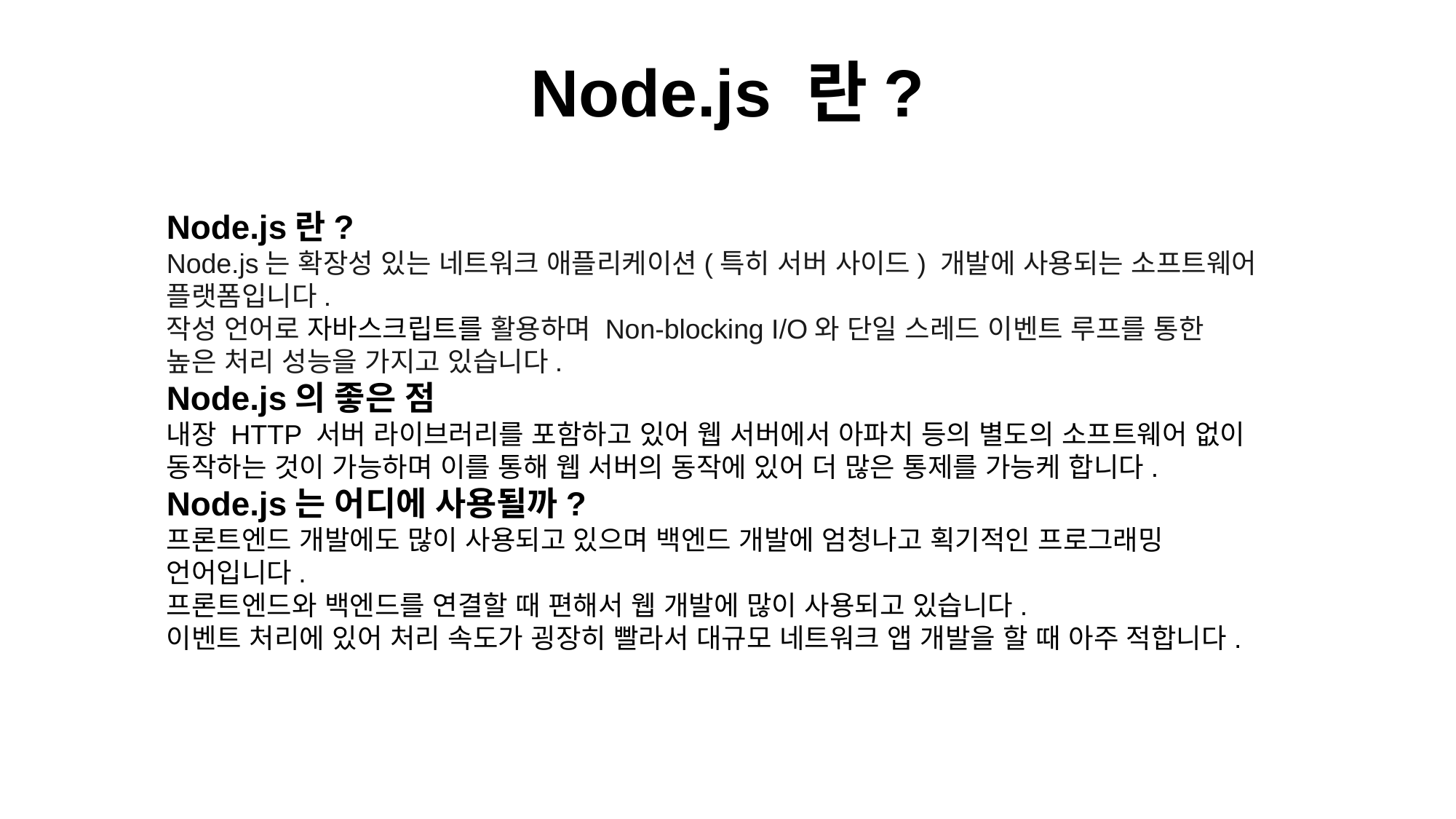

# Node.js 란?
Node.js란?
Node.js는 확장성 있는 네트워크 애플리케이션(특히 서버 사이드) 개발에 사용되는 소프트웨어 플랫폼입니다.
작성 언어로 자바스크립트를 활용하며 Non-blocking I/O와 단일 스레드 이벤트 루프를 통한
높은 처리 성능을 가지고 있습니다.
Node.js의 좋은 점
내장 HTTP 서버 라이브러리를 포함하고 있어 웹 서버에서 아파치 등의 별도의 소프트웨어 없이 동작하는 것이 가능하며 이를 통해 웹 서버의 동작에 있어 더 많은 통제를 가능케 합니다.
Node.js는 어디에 사용될까?
프론트엔드 개발에도 많이 사용되고 있으며 백엔드 개발에 엄청나고 획기적인 프로그래밍 언어입니다.
프론트엔드와 백엔드를 연결할 때 편해서 웹 개발에 많이 사용되고 있습니다.
이벤트 처리에 있어 처리 속도가 굉장히 빨라서 대규모 네트워크 앱 개발을 할 때 아주 적합니다.